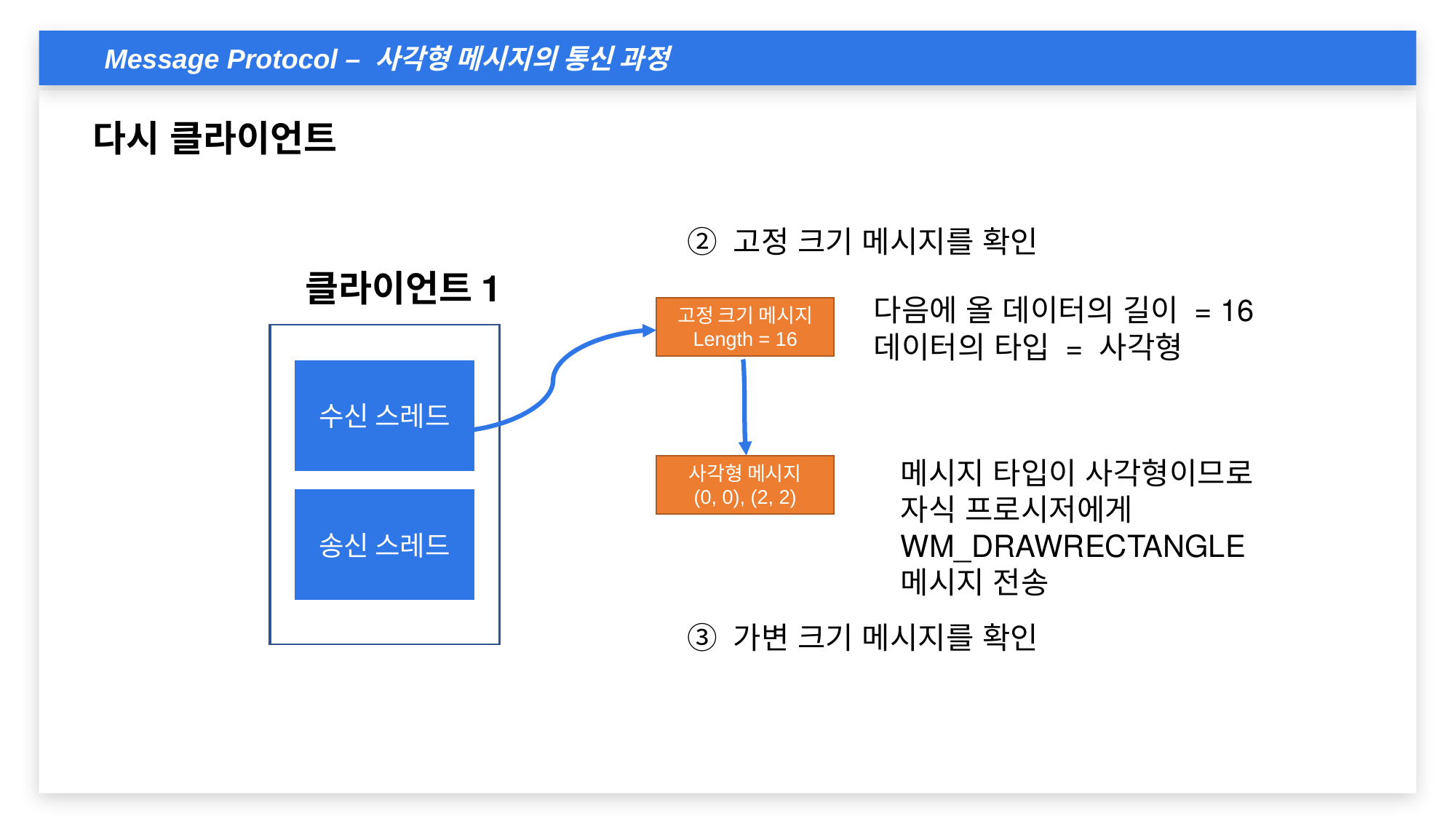

Message Protocol – 사각형 메시지의 통신 과정

①`
다시 클라이언트
② 고정 크기 메시지를 확인
클라이언트1
다음에 올 데이터의 길이 = 16
데이터의 타입 = 사각형

고정 크기 메시지
Length = 16

수신 스레드
메시지 타입이 사각형이므로
자식 프로시저에게
WM_DRAWRECTANGLE
메시지 전송

사각형 메시지
(0, 0), (2, 2)

송신 스레드
③ 가변 크기 메시지를 확인